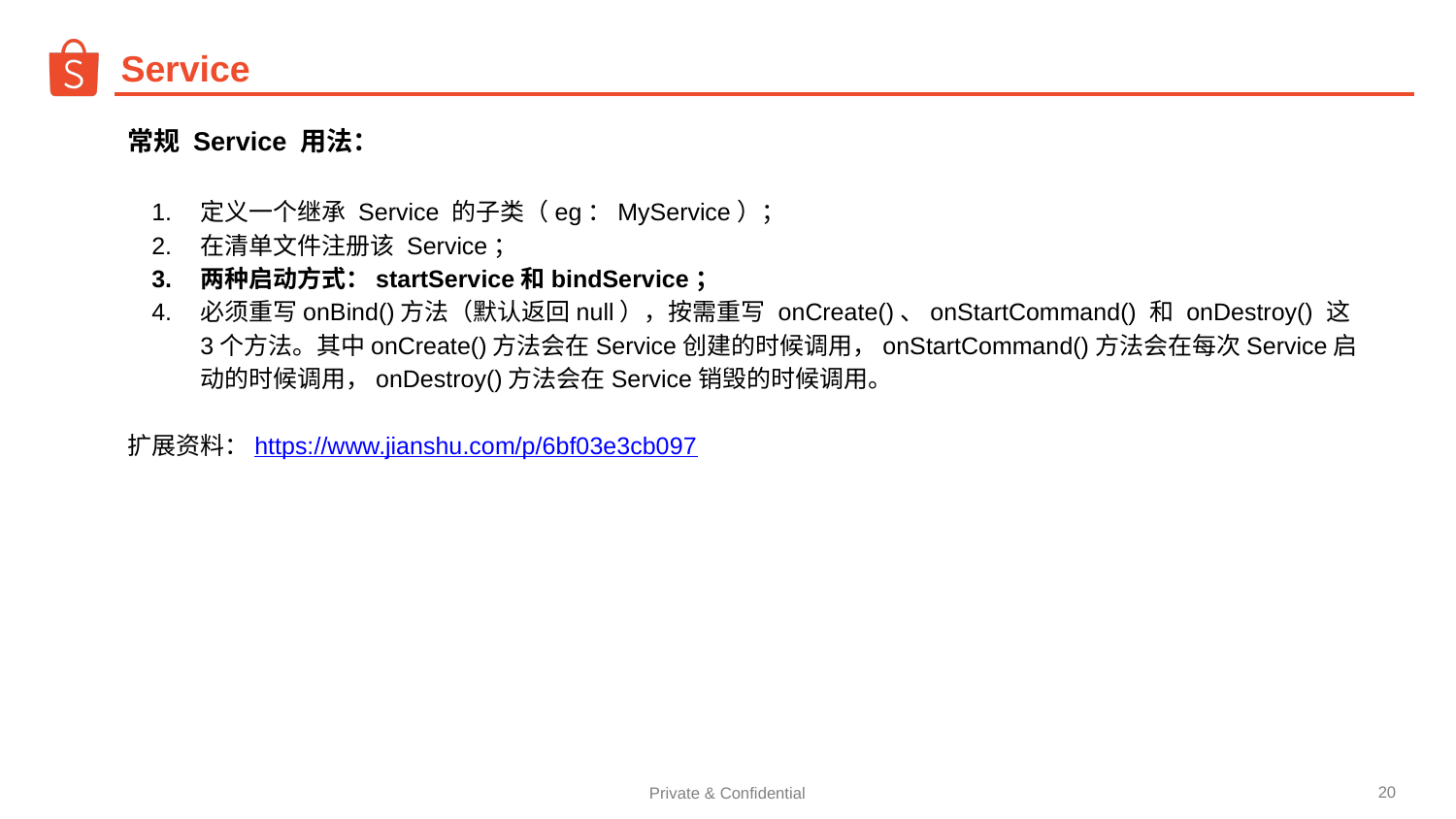

# Service
常规 Service 用法：

定义一个继承 Service 的子类（eg：MyService）；
在清单文件注册该 Service；
两种启动方式：startService和bindService；
必须重写onBind()方法（默认返回null），按需重写 onCreate()、onStartCommand() 和 onDestroy() 这3个方法。其中onCreate()方法会在Service创建的时候调用，onStartCommand()方法会在每次Service启动的时候调用，onDestroy()方法会在Service销毁的时候调用。

扩展资料：https://www.jianshu.com/p/6bf03e3cb097

 01

简介
20